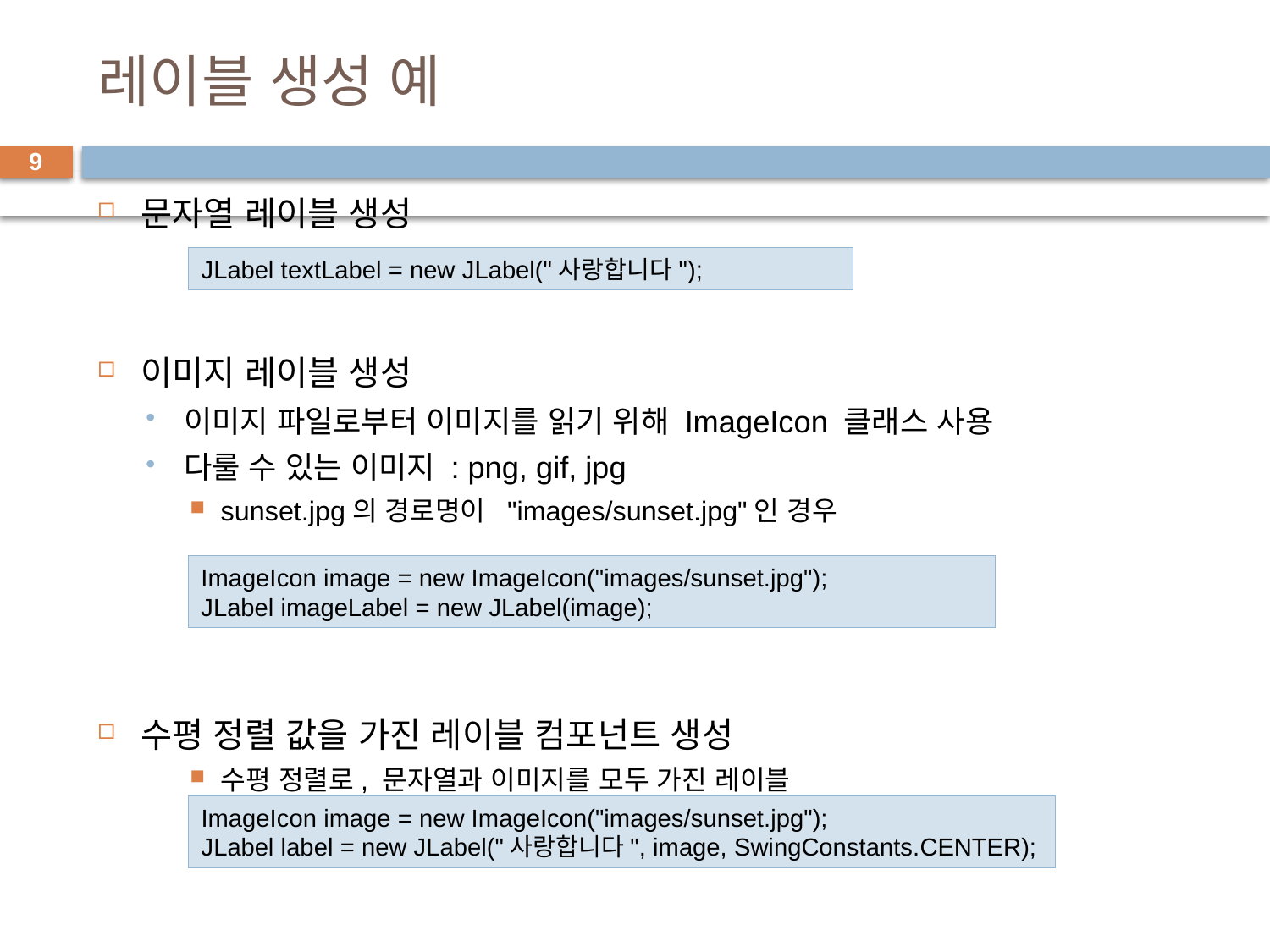

# 레이블 생성 예
9
문자열 레이블 생성

이미지 레이블 생성
이미지 파일로부터 이미지를 읽기 위해 ImageIcon 클래스 사용
다룰 수 있는 이미지 : png, gif, jpg
sunset.jpg의 경로명이  "images/sunset.jpg"인 경우

수평 정렬 값을 가진 레이블 컴포넌트 생성
수평 정렬로, 문자열과 이미지를 모두 가진 레이블
JLabel textLabel = new JLabel("사랑합니다");
ImageIcon image = new ImageIcon("images/sunset.jpg");
JLabel imageLabel = new JLabel(image);
ImageIcon image = new ImageIcon("images/sunset.jpg");
JLabel label = new JLabel("사랑합니다", image, SwingConstants.CENTER);